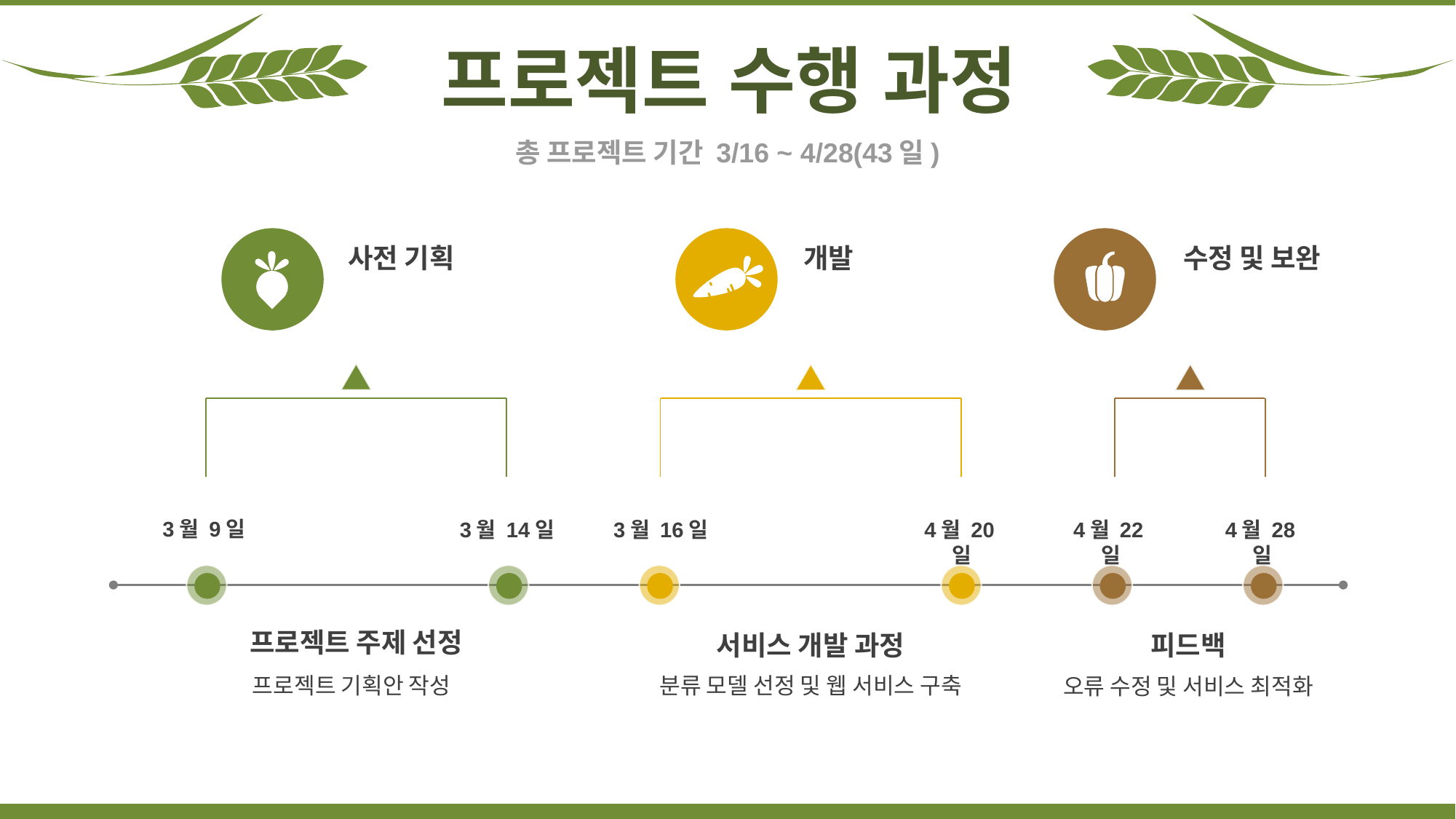

프로젝트 수행 과정
총 프로젝트 기간 3/16 ~ 4/28(43일)

사전 기획

개발

수정 및 보완

3월 9일
4월 20일
4월 22일
4월 28일
3월 14일
3월 16일

프로젝트 주제 선정
프로젝트 기획안 작성
서비스 개발 과정
피드백
분류 모델 선정 및 웹 서비스 구축
오류 수정 및 서비스 최적화